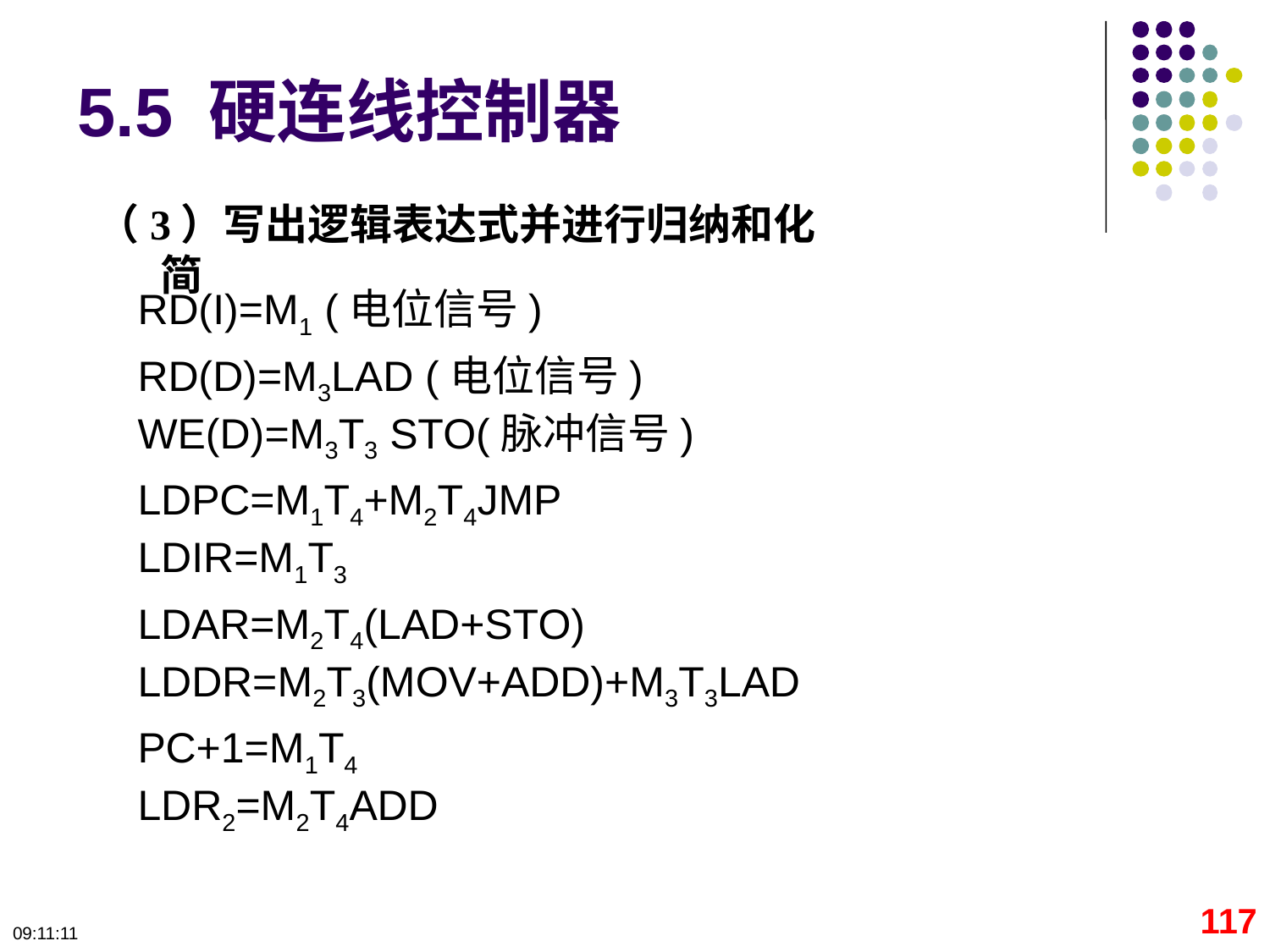

# 5.5 硬连线控制器
（3）写出逻辑表达式并进行归纳和化简
RD(I)=M1 (电位信号)
RD(D)=M3LAD (电位信号)
WE(D)=M3T3 STO(脉冲信号)
LDPC=M1T4+M2T4JMP
LDIR=M1T3
LDAR=M2T4(LAD+STO)
LDDR=M2T3(MOV+ADD)+M3T3LAD
PC+1=M1T4
LDR2=M2T4ADD
117
09:11:11